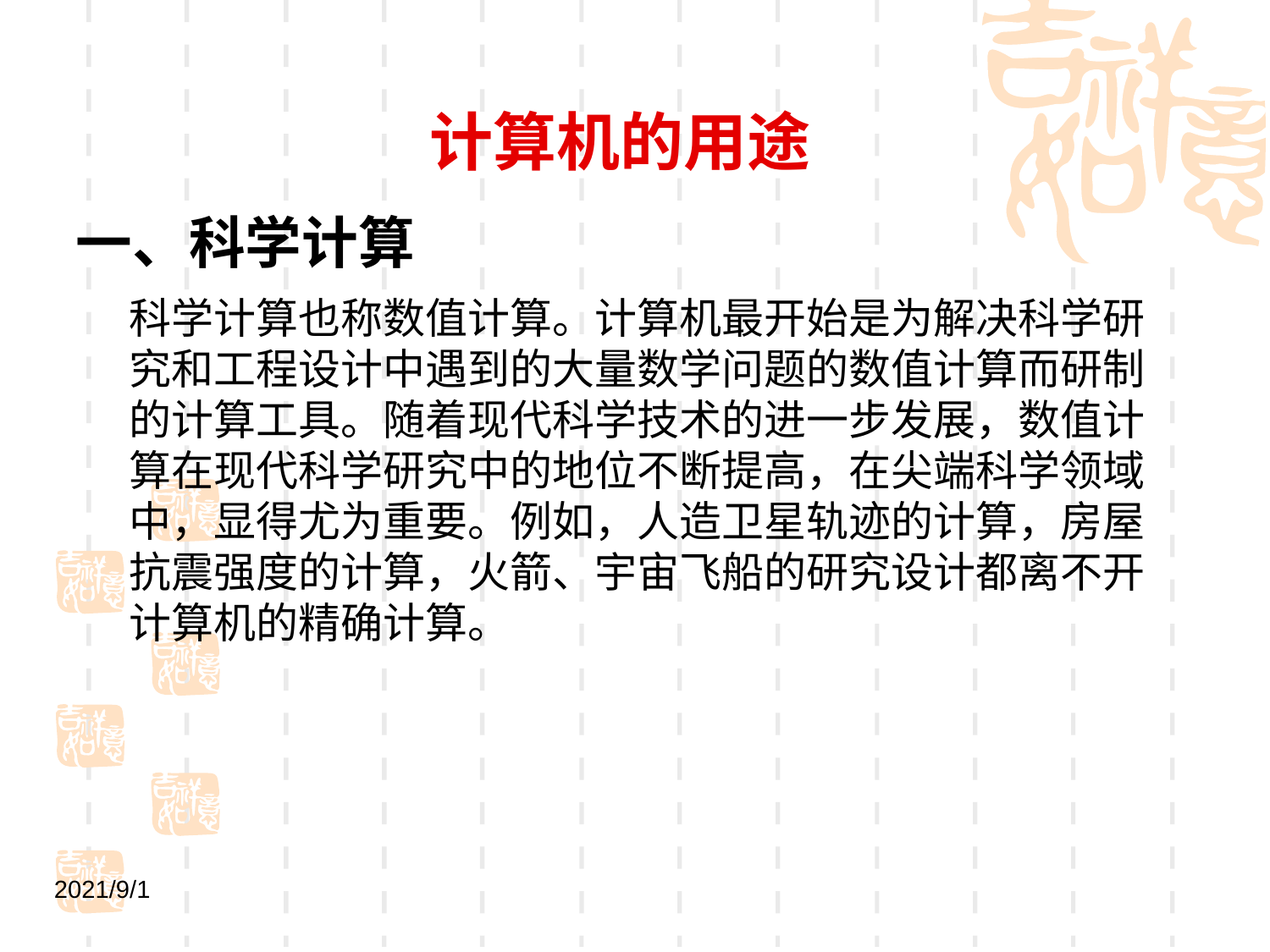

计算机的用途
一、科学计算
科学计算也称数值计算。计算机最开始是为解决科学研究和工程设计中遇到的大量数学问题的数值计算而研制的计算工具。随着现代科学技术的进一步发展，数值计算在现代科学研究中的地位不断提高，在尖端科学领域中，显得尤为重要。例如，人造卫星轨迹的计算，房屋抗震强度的计算，火箭、宇宙飞船的研究设计都离不开计算机的精确计算。
2021/9/1